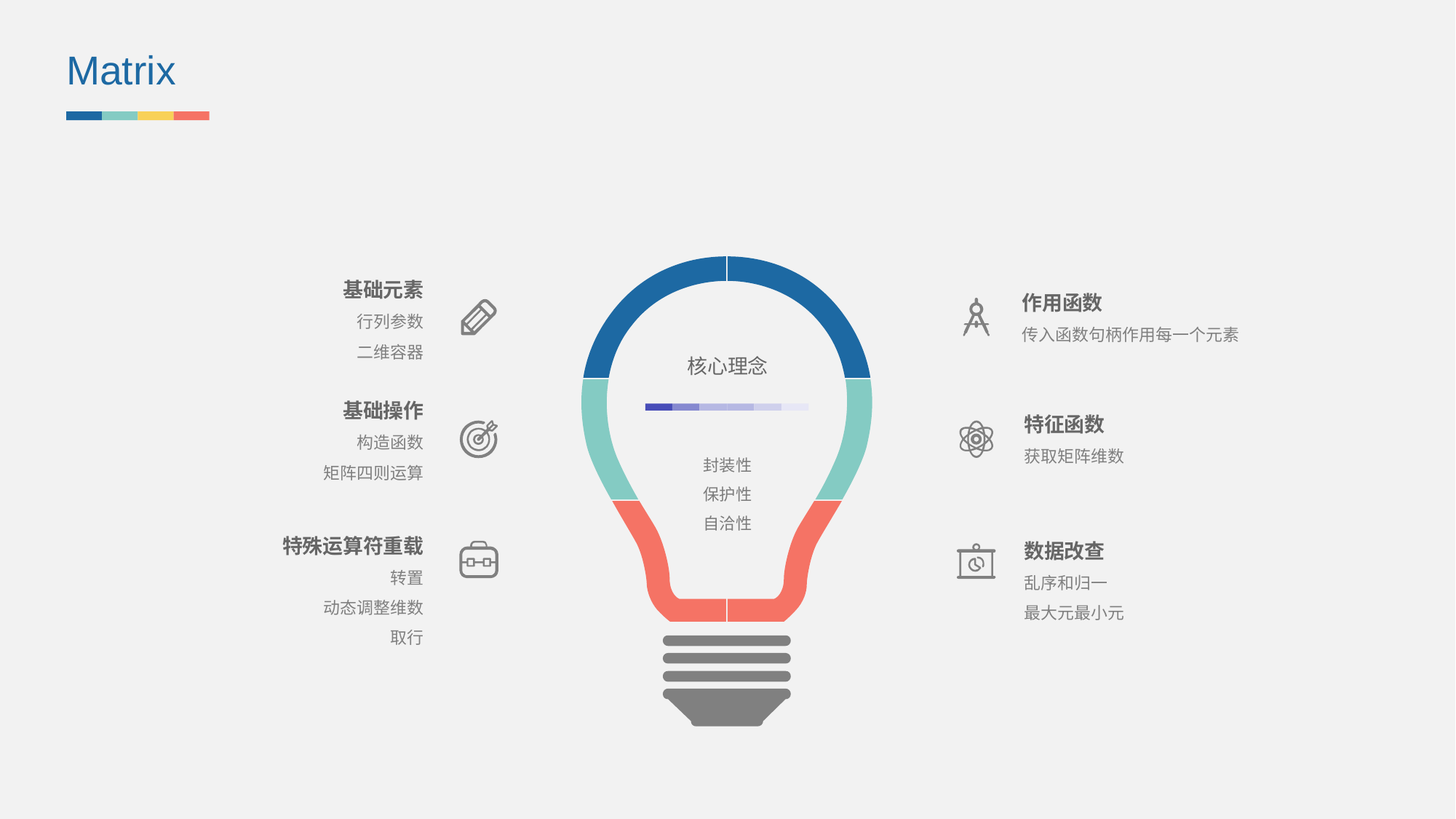

Matrix

基础元素
行列参数
二维容器
作用函数
传入函数句柄作用每一个元素

核心理念

基础操作
构造函数
矩阵四则运算

特征函数
获取矩阵维数

封装性
保护性
自洽性

特殊运算符重载
转置
动态调整维数
取行
数据改查
乱序和归一
最大元最小元